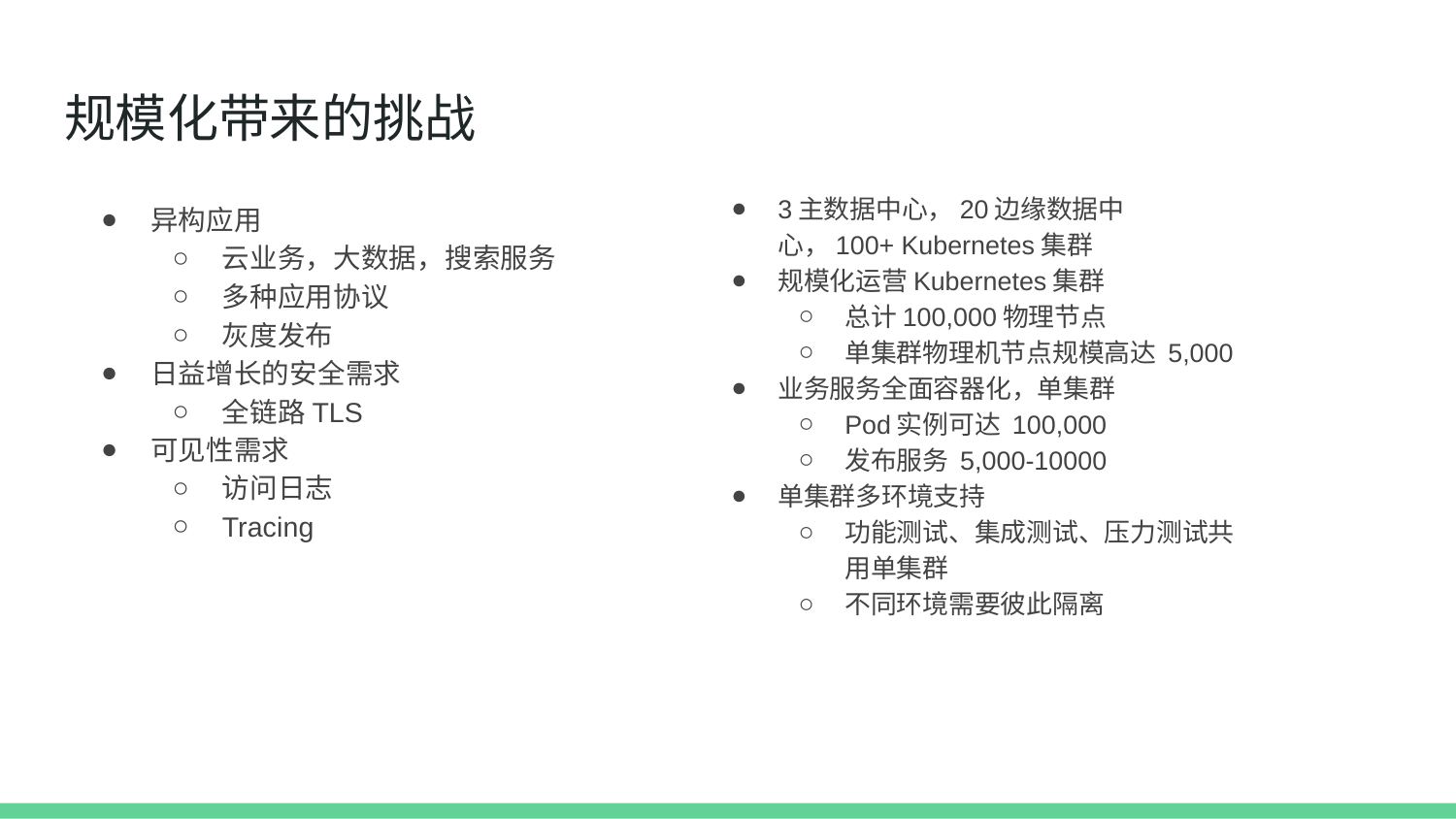

# 规模化带来的挑战
3主数据中心，20边缘数据中心，100+ Kubernetes集群
规模化运营Kubernetes集群
总计100,000物理节点
单集群物理机节点规模高达 5,000
业务服务全面容器化，单集群
Pod实例可达 100,000
发布服务 5,000-10000
单集群多环境支持
功能测试、集成测试、压力测试共用单集群
不同环境需要彼此隔离
异构应用
云业务，大数据，搜索服务
多种应用协议
灰度发布
日益增长的安全需求
全链路TLS
可见性需求
访问日志
Tracing